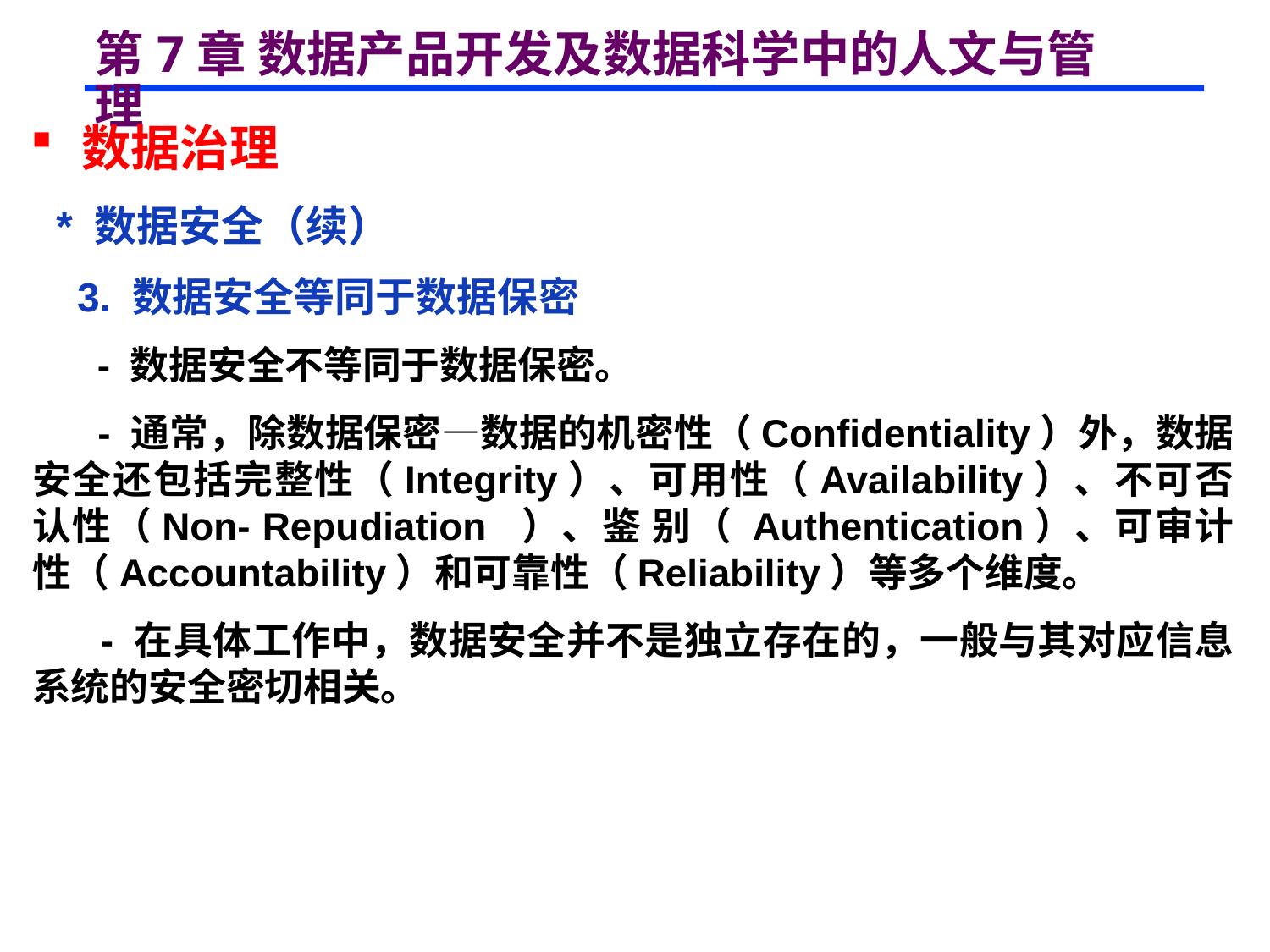

# 第7章 数据产品开发及数据科学中的人文与管理
 数据治理
  * 数据安全（续）
    3. 数据安全等同于数据保密
      - 数据安全不等同于数据保密。
      - 通常，除数据保密—数据的机密性（Confidentiality）外，数据安全还包括完整性（Integrity）、可用性（Availability）、不可否认性（Non- Repudiation  ）、鉴 别（ Authentication）、可审计性（Accountability）和可靠性（Reliability）等多个维度。
      - 在具体工作中，数据安全并不是独立存在的，一般与其对应信息系统的安全密切相关。